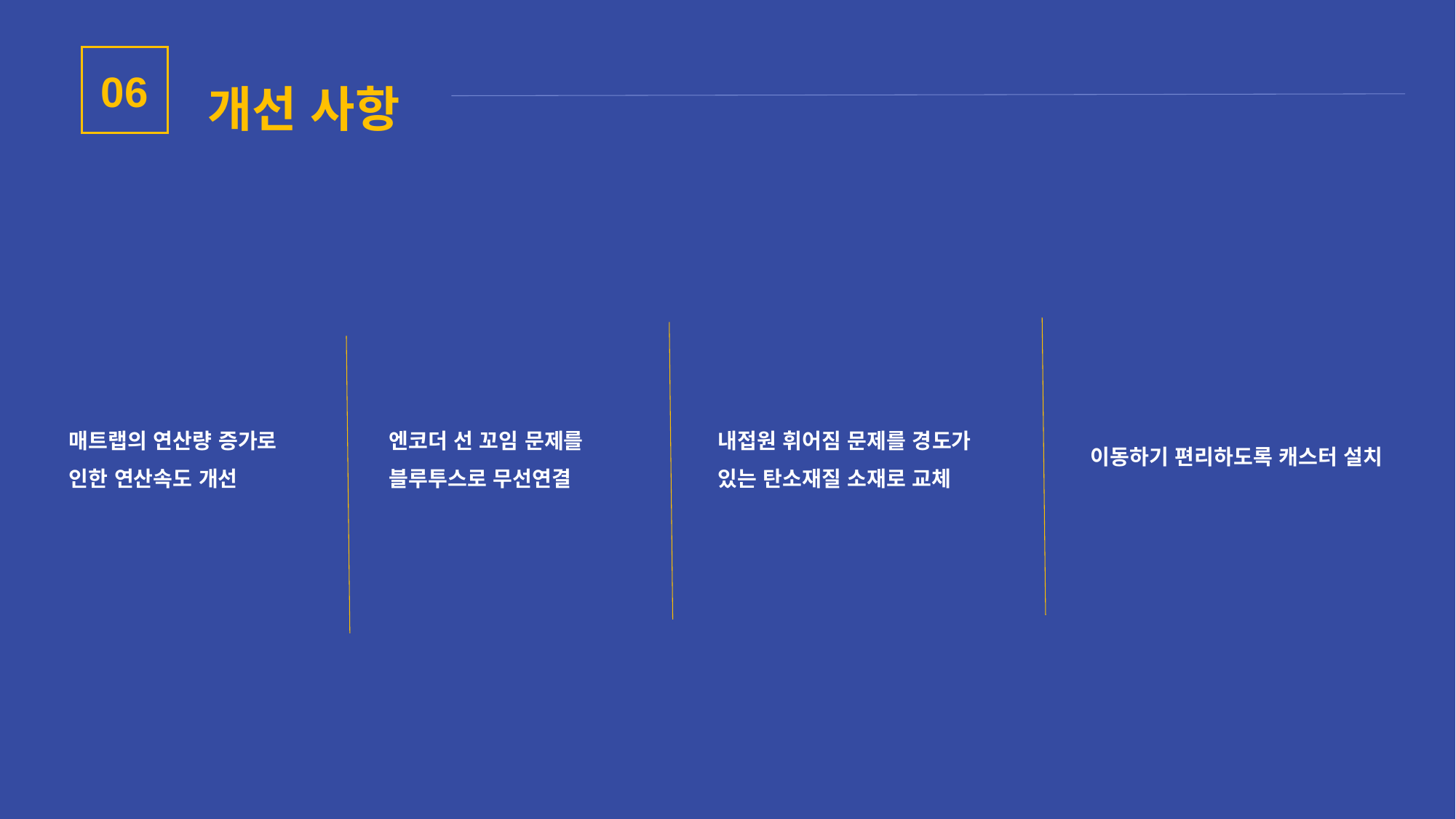

개선 사항
06
매트랩의 연산량 증가로 인한 연산속도 개선
엔코더 선 꼬임 문제를 블루투스로 무선연결
내접원 휘어짐 문제를 경도가 있는 탄소재질 소재로 교체
이동하기 편리하도록 캐스터 설치